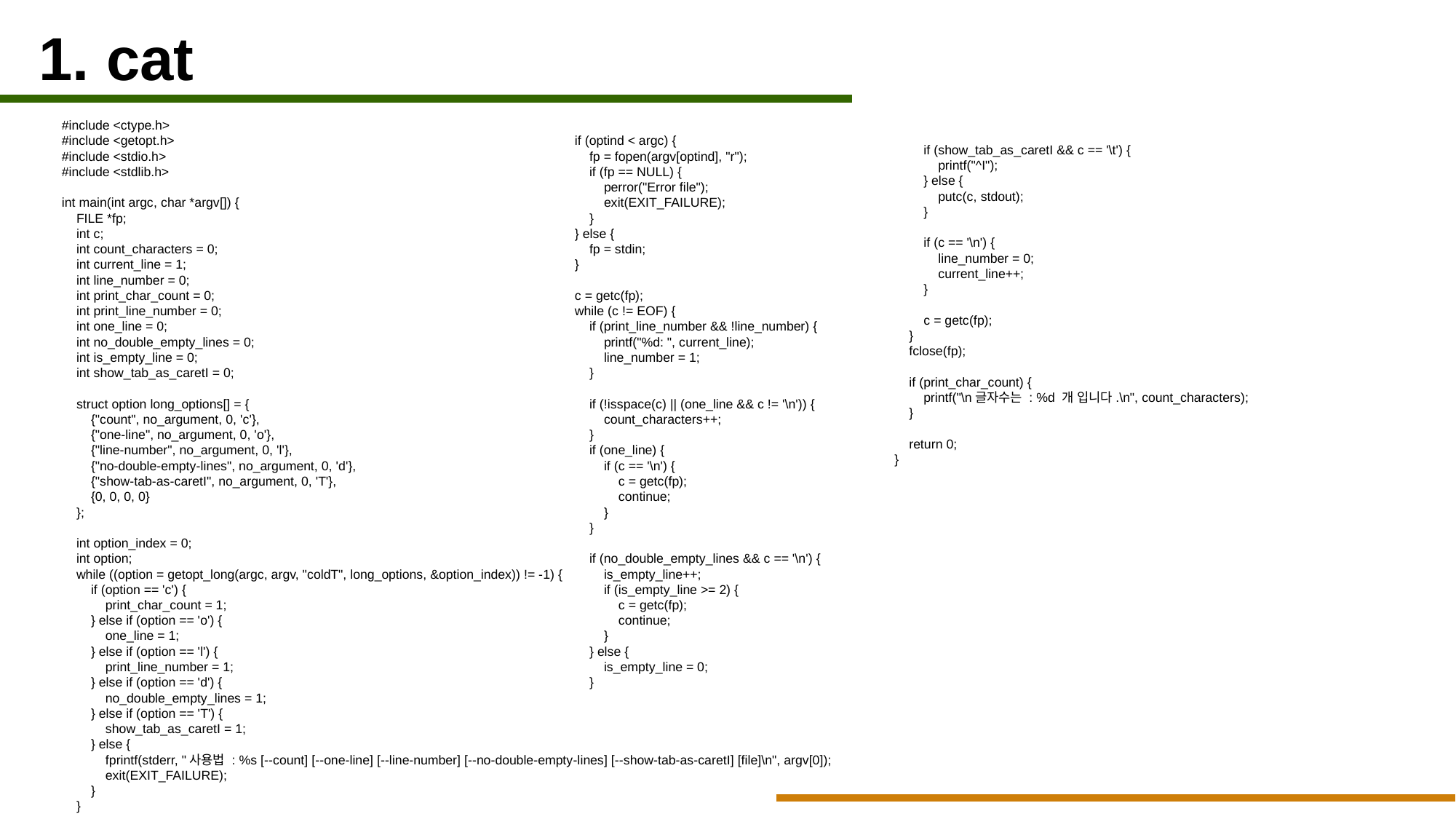

1. cat

    if (optind < argc) {
        fp = fopen(argv[optind], "r");
        if (fp == NULL) {
            perror("Error file");
            exit(EXIT_FAILURE);
        }
    } else {
        fp = stdin;
    }

    c = getc(fp);
    while (c != EOF) {
        if (print_line_number && !line_number) {
            printf("%d: ", current_line);
            line_number = 1;
        }

        if (!isspace(c) || (one_line && c != '\n')) {
            count_characters++;
        }
        if (one_line) {
            if (c == '\n') {
                c = getc(fp);
                continue;
            }
        }

        if (no_double_empty_lines && c == '\n') {
            is_empty_line++;
            if (is_empty_line >= 2) {
                c = getc(fp);
                continue;
            }
        } else {
            is_empty_line = 0;
        }
#include <ctype.h>
#include <getopt.h>
#include <stdio.h>
#include <stdlib.h>

int main(int argc, char *argv[]) {
    FILE *fp;
    int c;
    int count_characters = 0;
    int current_line = 1;
    int line_number = 0;
    int print_char_count = 0;
    int print_line_number = 0;
    int one_line = 0;
    int no_double_empty_lines = 0;
    int is_empty_line = 0;
    int show_tab_as_caretI = 0;

    struct option long_options[] = {
        {"count", no_argument, 0, 'c'},
        {"one-line", no_argument, 0, 'o'},
        {"line-number", no_argument, 0, 'l'},
        {"no-double-empty-lines", no_argument, 0, 'd'},
        {"show-tab-as-caretI", no_argument, 0, 'T'},
        {0, 0, 0, 0}
    };

    int option_index = 0;
    int option;
    while ((option = getopt_long(argc, argv, "coldT", long_options, &option_index)) != -1) {
        if (option == 'c') {
            print_char_count = 1;
        } else if (option == 'o') {
            one_line = 1;
        } else if (option == 'l') {
            print_line_number = 1;
        } else if (option == 'd') {
            no_double_empty_lines = 1;
        } else if (option == 'T') {
            show_tab_as_caretI = 1;
        } else {
            fprintf(stderr, "사용법 : %s [--count] [--one-line] [--line-number] [--no-double-empty-lines] [--show-tab-as-caretI] [file]\n", argv[0]);
            exit(EXIT_FAILURE);
        }
    }

        if (show_tab_as_caretI && c == '\t') {
            printf("^I");
        } else {
            putc(c, stdout);
        }

        if (c == '\n') {
            line_number = 0;
            current_line++;
        }

        c = getc(fp);
    }
    fclose(fp);

    if (print_char_count) {
        printf("\n글자수는 : %d 개 입니다.\n", count_characters);
    }

    return 0;
}